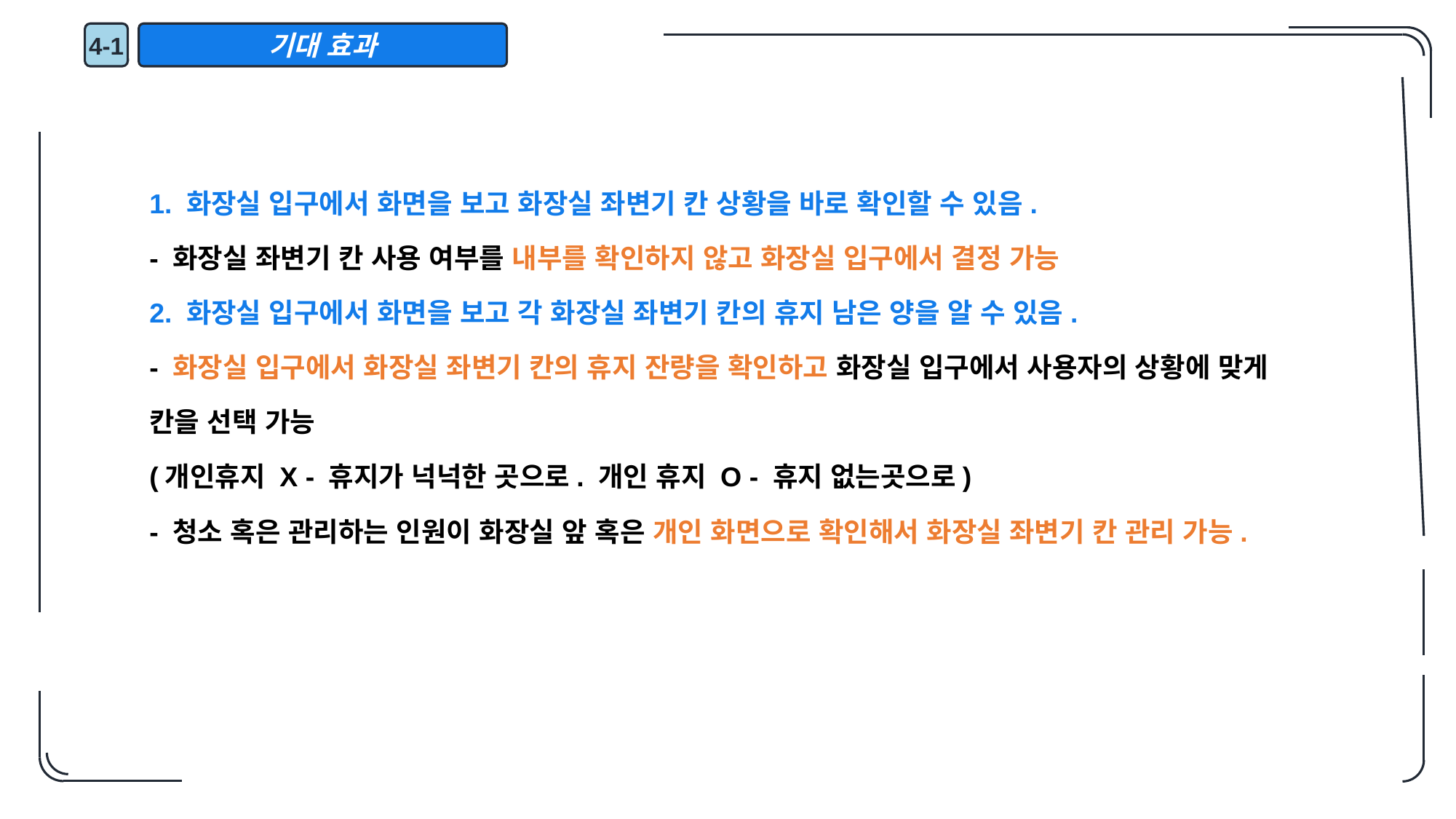

4-1
기대 효과

1. 화장실 입구에서 화면을 보고 화장실 좌변기 칸 상황을 바로 확인할 수 있음.
- 화장실 좌변기 칸 사용 여부를 내부를 확인하지 않고 화장실 입구에서 결정 가능
2. 화장실 입구에서 화면을 보고 각 화장실 좌변기 칸의 휴지 남은 양을 알 수 있음.
- 화장실 입구에서 화장실 좌변기 칸의 휴지 잔량을 확인하고 화장실 입구에서 사용자의 상황에 맞게 칸을 선택 가능
(개인휴지 X - 휴지가 넉넉한 곳으로. 개인 휴지 O - 휴지 없는곳으로)
- 청소 혹은 관리하는 인원이 화장실 앞 혹은 개인 화면으로 확인해서 화장실 좌변기 칸 관리 가능.